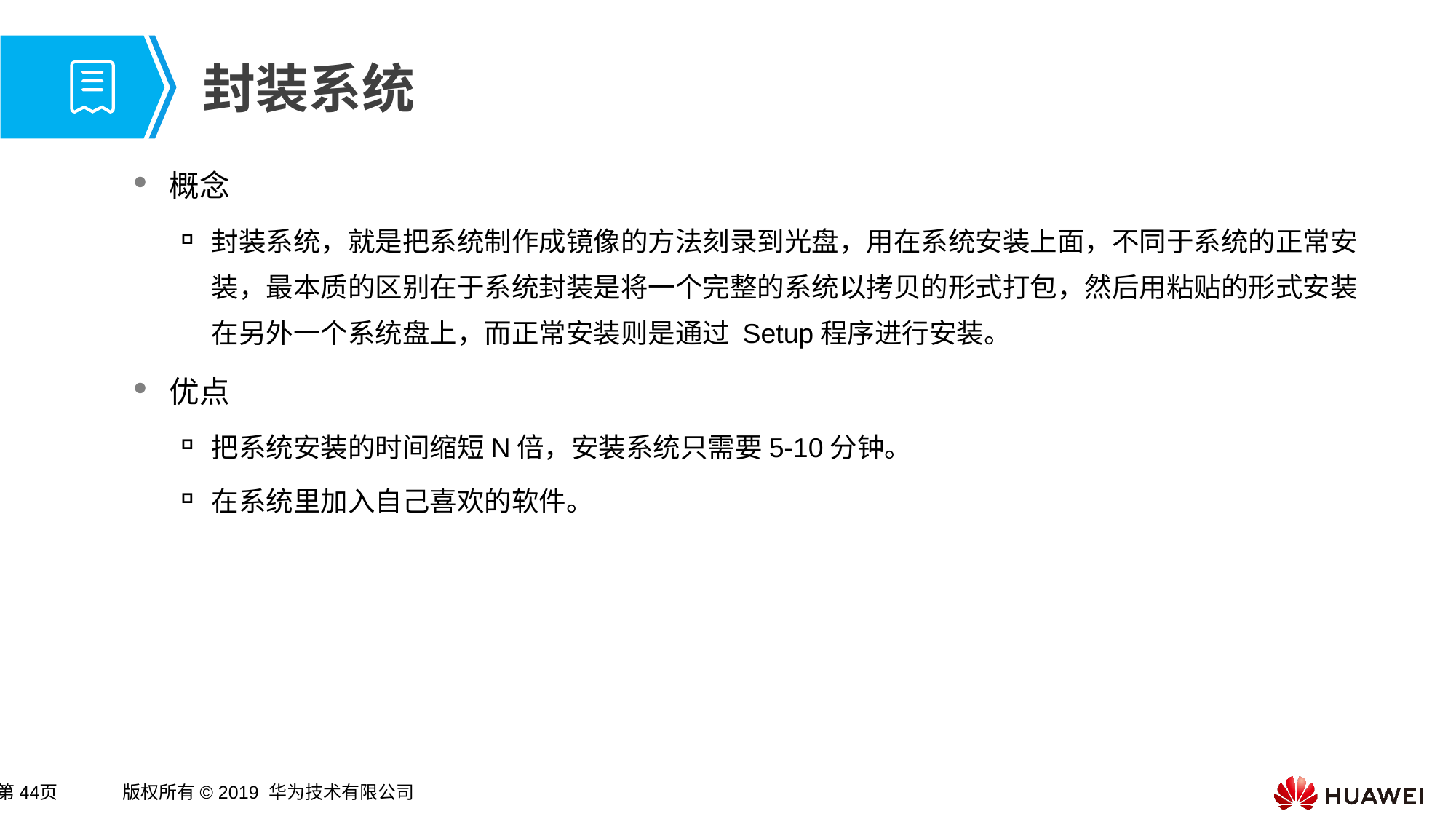

# 封装系统

概念
封装系统，就是把系统制作成镜像的方法刻录到光盘，用在系统安装上面，不同于系统的正常安装，最本质的区别在于系统封装是将一个完整的系统以拷贝的形式打包，然后用粘贴的形式安装在另外一个系统盘上，而正常安装则是通过 Setup程序进行安装。
优点
把系统安装的时间缩短N倍，安装系统只需要5-10分钟。
在系统里加入自己喜欢的软件。